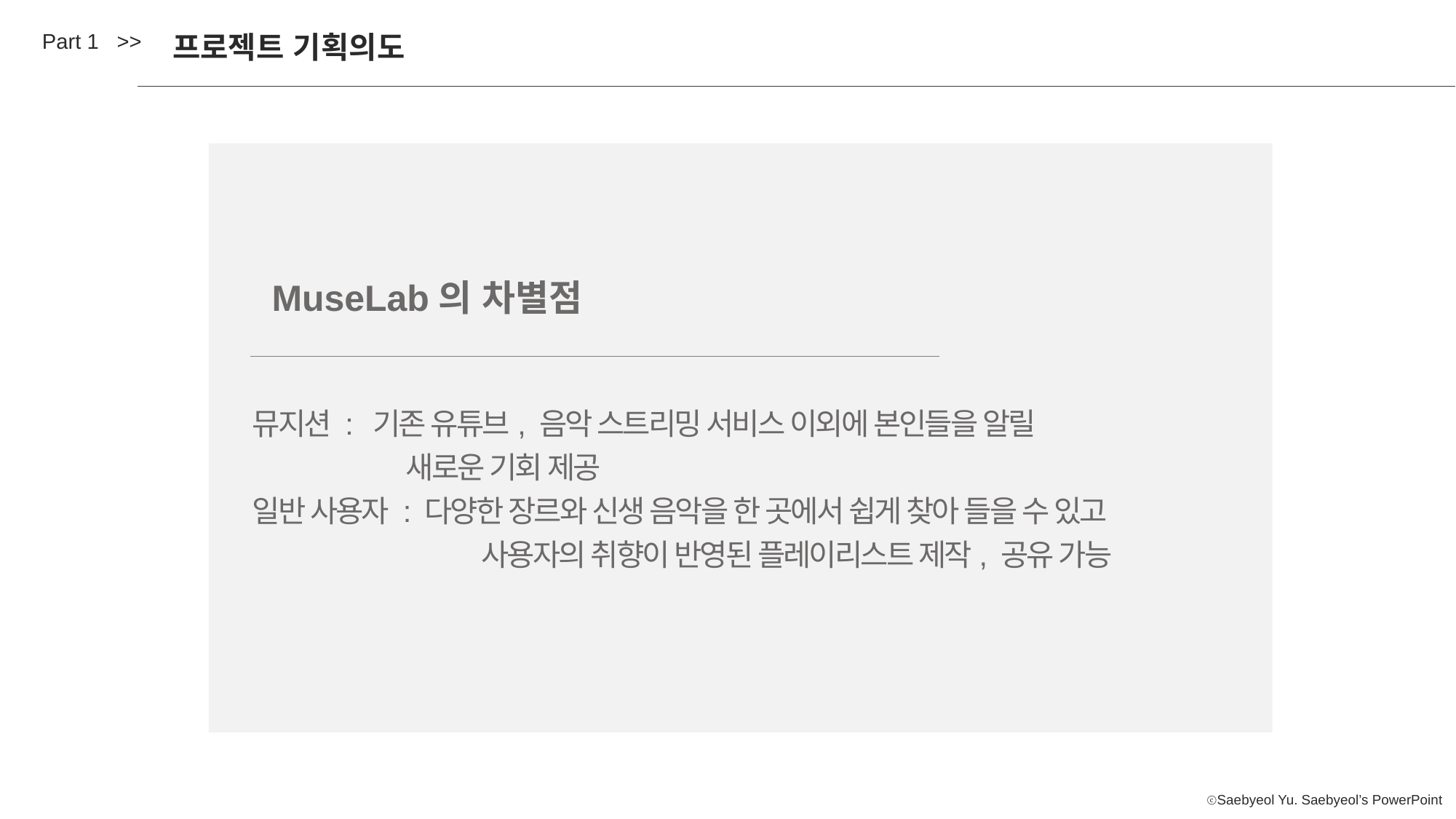

Part 1   >>
프로젝트 기획의도

MuseLab의 차별점
뮤지션 :  기존 유튜브, 음악 스트리밍 서비스 이외에 본인들을 알릴
                       새로운 기회 제공
일반 사용자 : 다양한 장르와 신생 음악을 한 곳에서 쉽게 찾아 들을 수 있고
                                   사용자의 취향이 반영된 플레이리스트 제작, 공유 가능